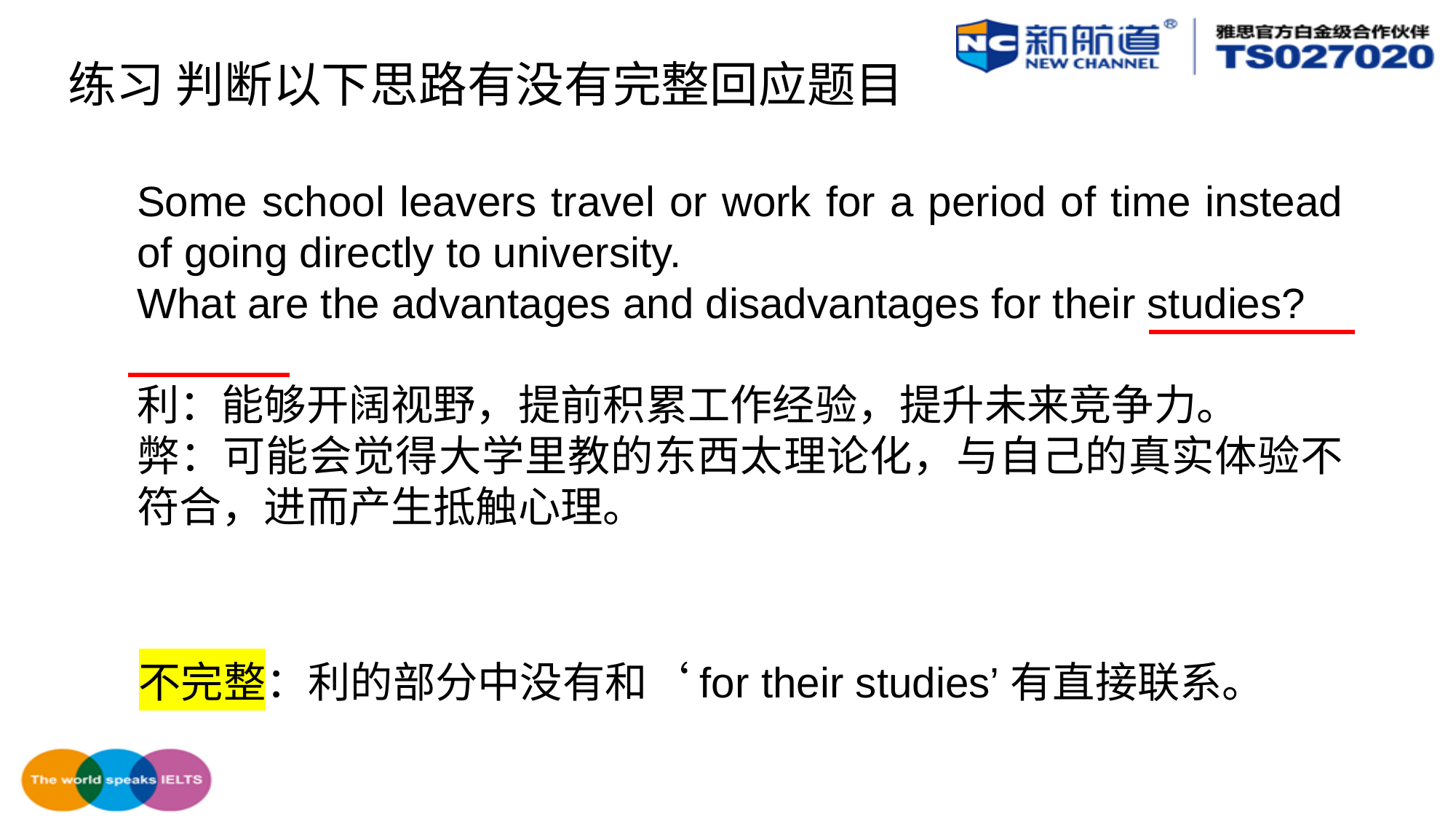

练习 判断以下思路有没有完整回应题目
Some school leavers travel or work for a period of time instead of going directly to university.
What are the advantages and disadvantages for their studies?

利：能够开阔视野，提前积累工作经验，提升未来竞争力。
弊：可能会觉得大学里教的东西太理论化，与自己的真实体验不符合，进而产生抵触心理。
不完整：利的部分中没有和‘for their studies’有直接联系。